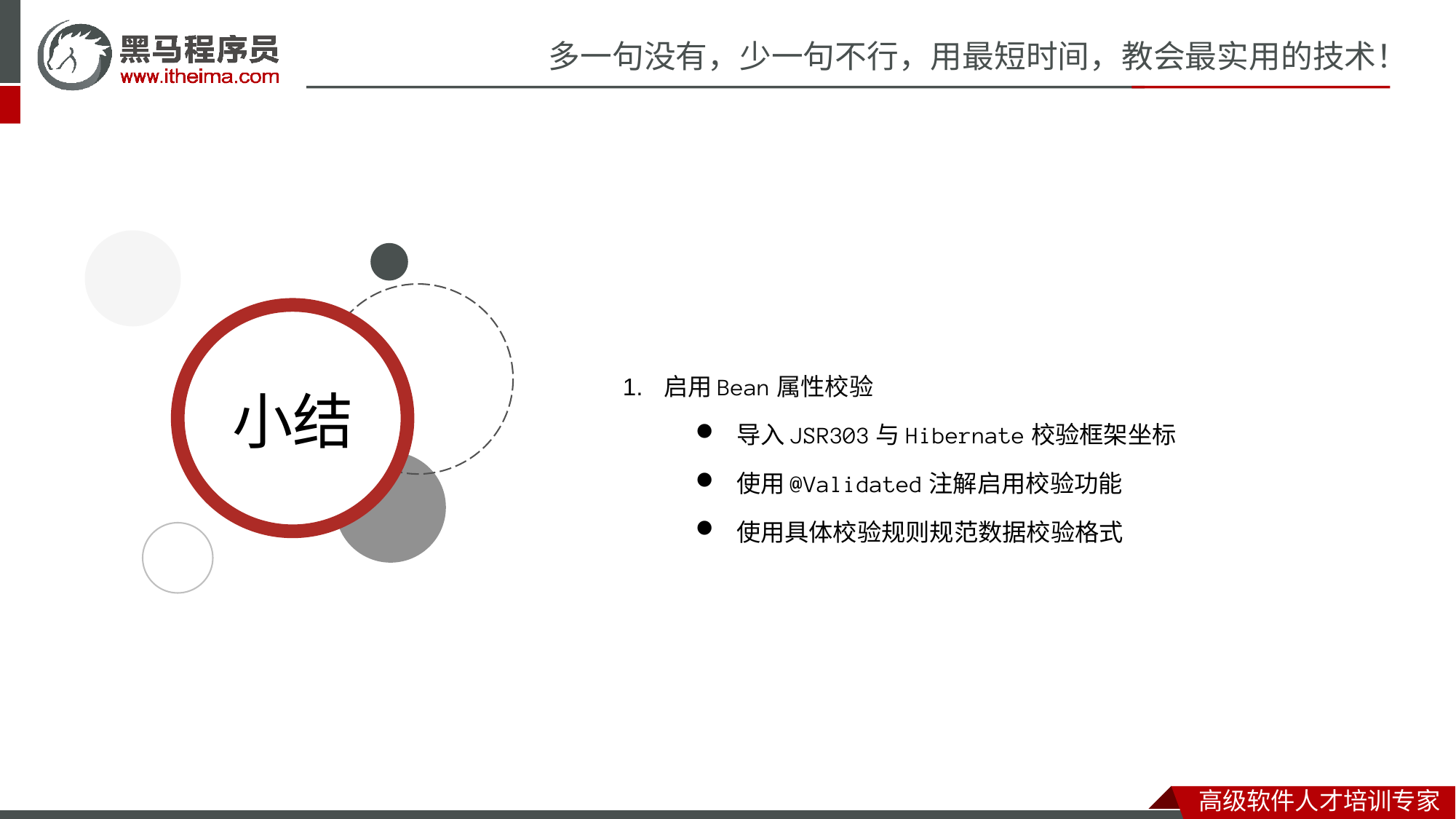

启用Bean属性校验
导入JSR303与Hibernate校验框架坐标
使用@Validated注解启用校验功能
使用具体校验规则规范数据校验格式